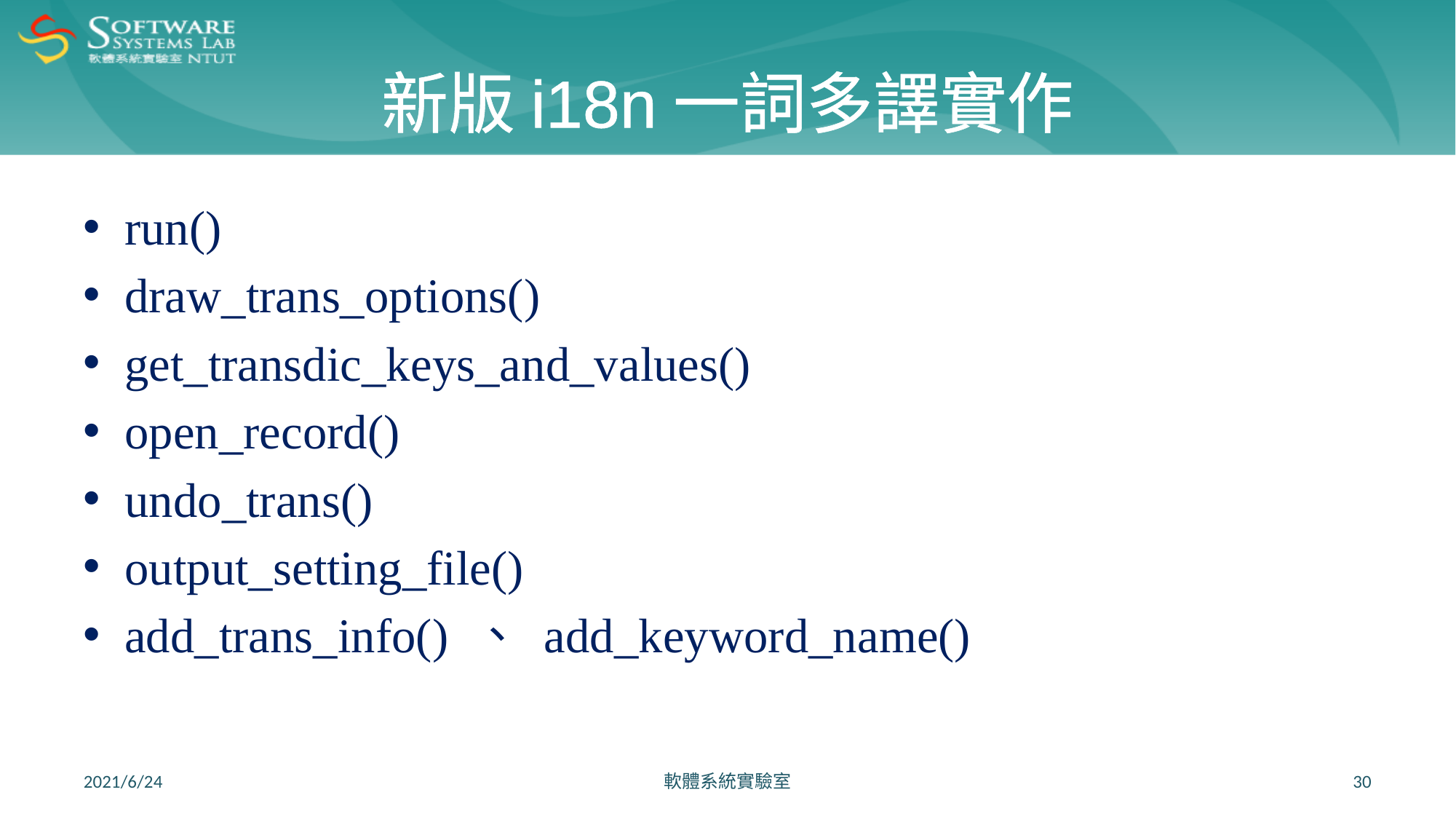

# 新版i18n一詞多譯實作
run()
draw_trans_options()
get_transdic_keys_and_values()
open_record()
undo_trans()
output_setting_file()
add_trans_info() 、 add_keyword_name()

2021/6/24
軟體系統實驗室
30